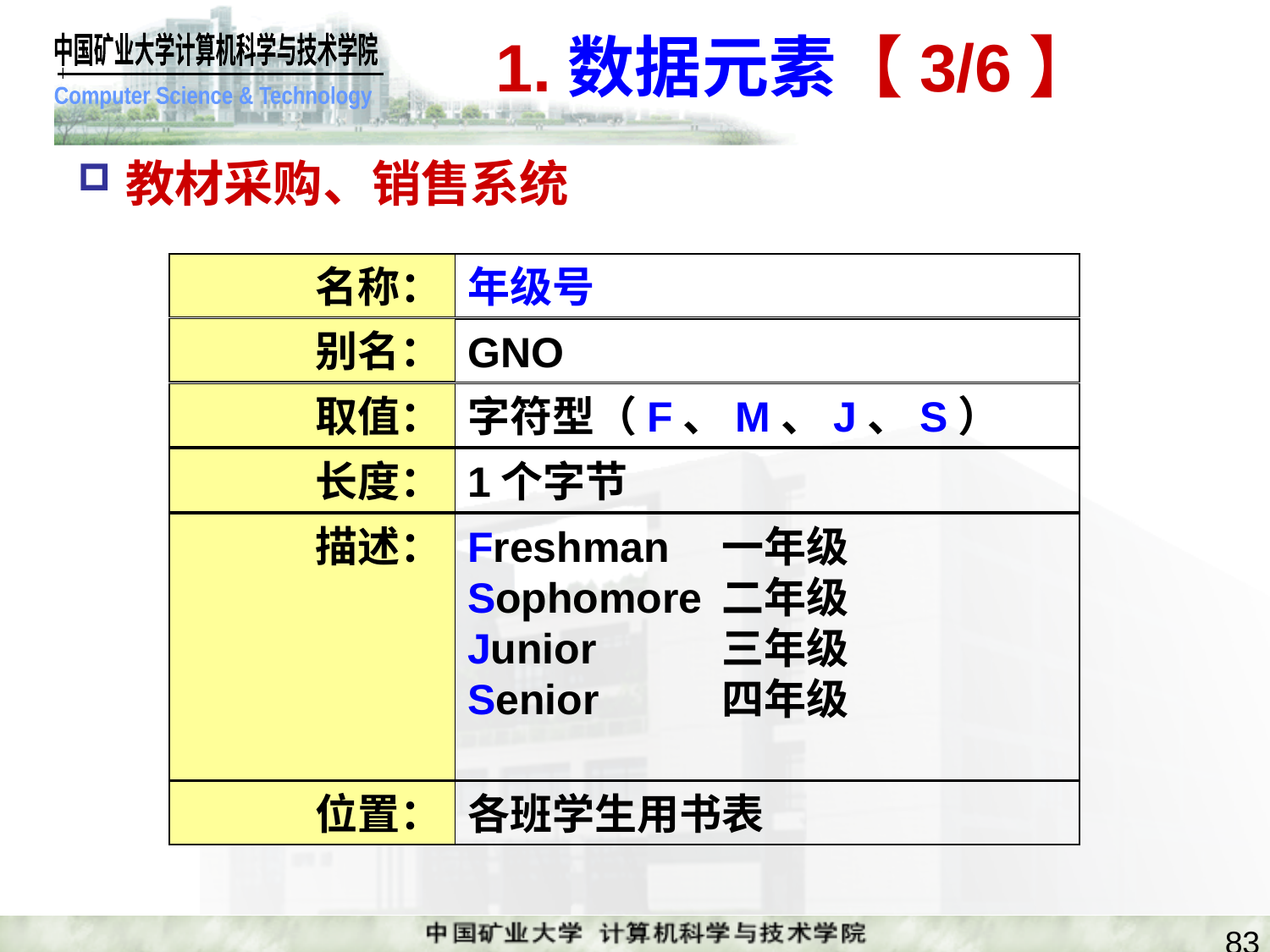

# 1.数据元素【3/6】
教材采购、销售系统
名称：
年级号
别名：
GNO
取值：
字符型（F、M、J、S）
长度：
1个字节
描述：

Freshman 	一年级
Sophomore 	二年级
Junior 	三年级
Senior	四年级

位置：
各班学生用书表
83
83